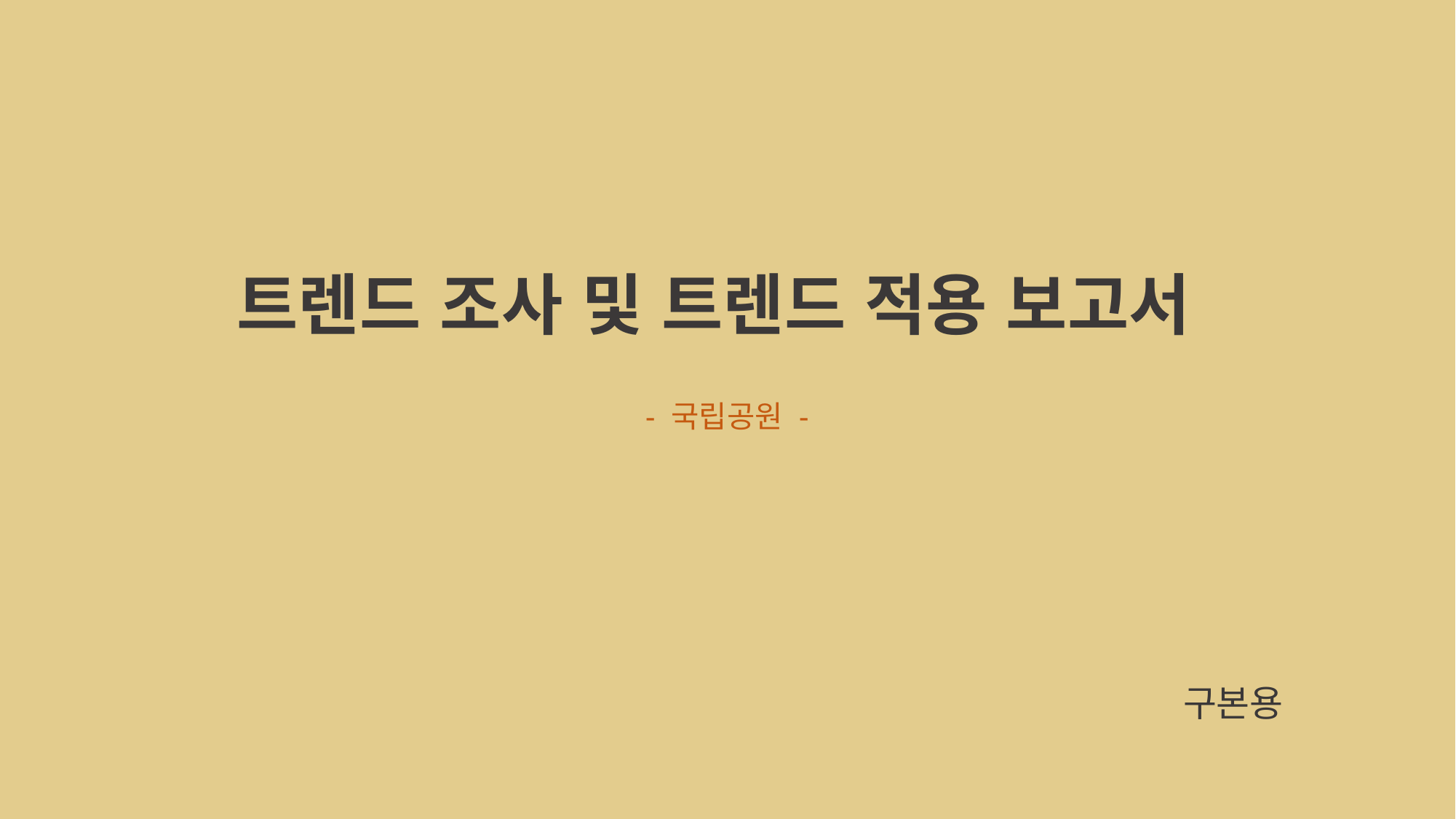

# 트렌드 조사 및 트렌드 적용 보고서
- 국립공원 -
구본용